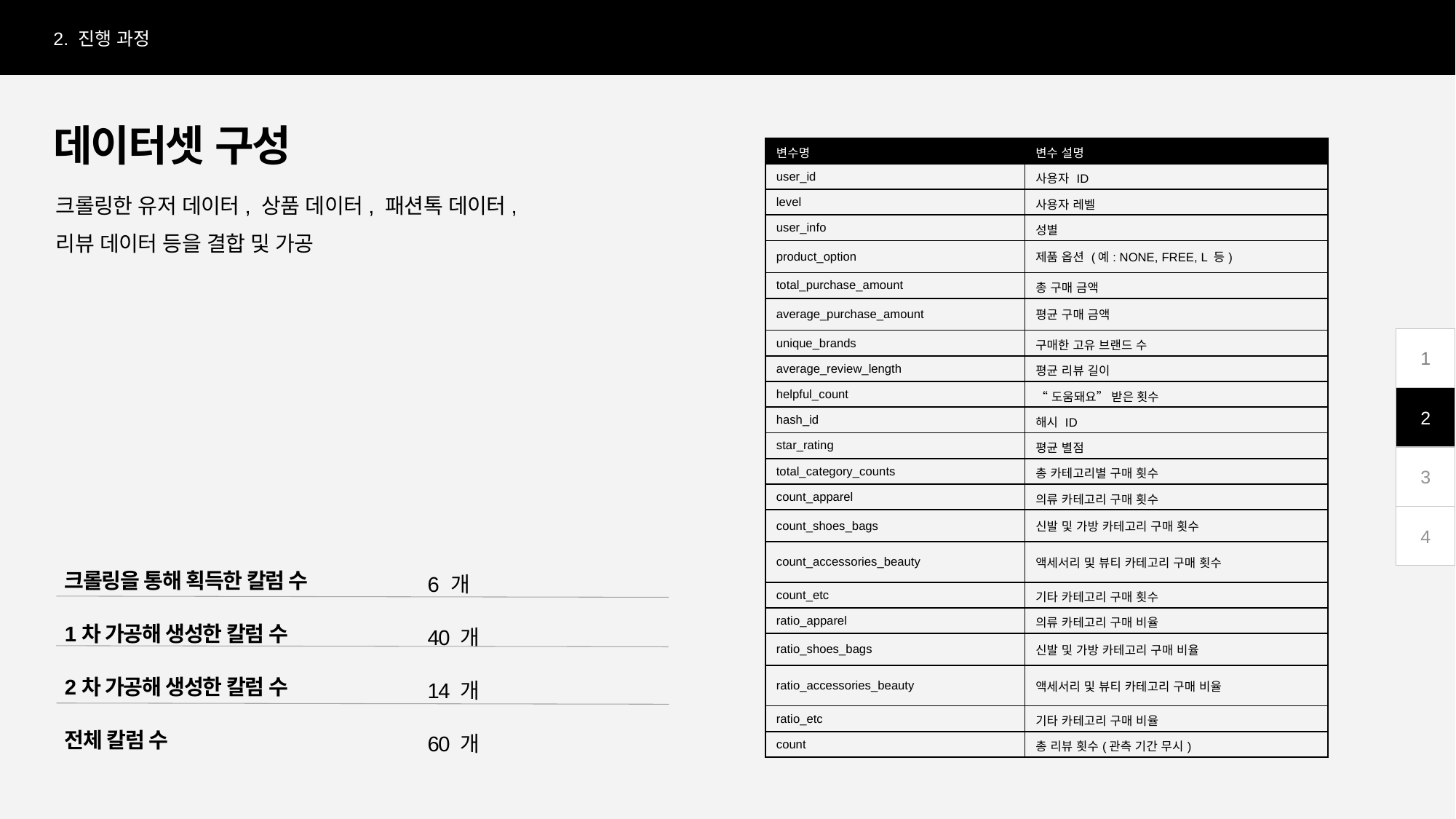

2. 진행 과정
데이터셋 구성
| 변수명 | 변수 설명 |
| --- | --- |
| user\_id | 사용자 ID |
| level | 사용자 레벨 |
| user\_info | 성별 |
| product\_option | 제품 옵션 (예: NONE, FREE, L 등) |
| total\_purchase\_amount | 총 구매 금액 |
| average\_purchase\_amount | 평균 구매 금액 |
| unique\_brands | 구매한 고유 브랜드 수 |
| average\_review\_length | 평균 리뷰 길이 |
| helpful\_count | “도움돼요” 받은 횟수 |
| hash\_id | 해시 ID |
| star\_rating | 평균 별점 |
| total\_category\_counts | 총 카테고리별 구매 횟수 |
| count\_apparel | 의류 카테고리 구매 횟수 |
| count\_shoes\_bags | 신발 및 가방 카테고리 구매 횟수 |
| count\_accessories\_beauty | 액세서리 및 뷰티 카테고리 구매 횟수 |
| count\_etc | 기타 카테고리 구매 횟수 |
| ratio\_apparel | 의류 카테고리 구매 비율 |
| ratio\_shoes\_bags | 신발 및 가방 카테고리 구매 비율 |
| ratio\_accessories\_beauty | 액세서리 및 뷰티 카테고리 구매 비율 |
| ratio\_etc | 기타 카테고리 구매 비율 |
| count | 총 리뷰 횟수(관측 기간 무시) |
크롤링한 유저 데이터, 상품 데이터, 패션톡 데이터,
리뷰 데이터 등을 결합 및 가공
1
2
3
4
크롤링을 통해 획득한 칼럼 수
1차 가공해 생성한 칼럼 수
2차 가공해 생성한 칼럼 수
전체 칼럼 수
6 개
40 개
14 개
60 개